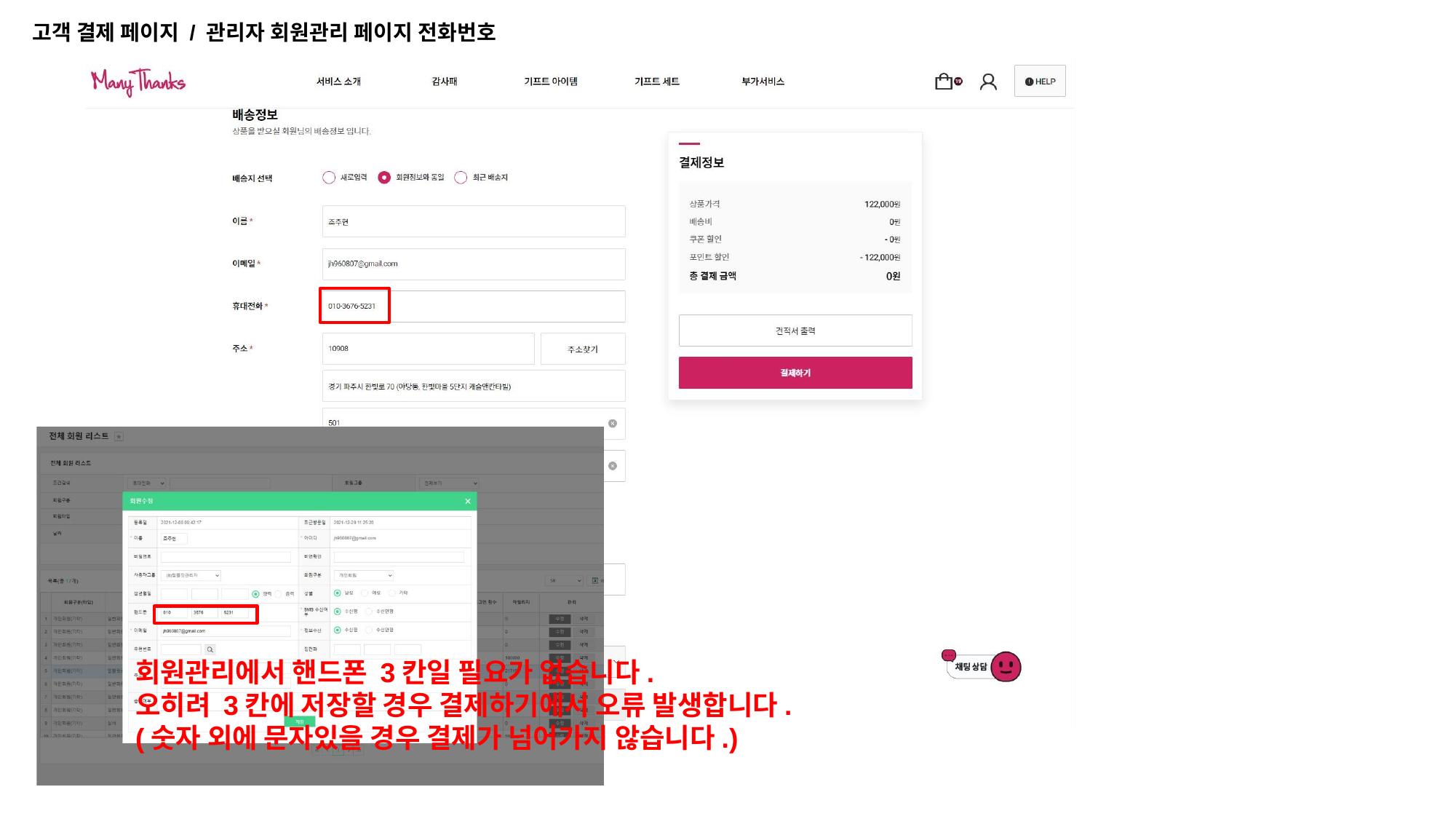

고객 결제 페이지 / 관리자 회원관리 페이지 전화번호

회원관리에서 핸드폰 3칸일 필요가 없습니다.
오히려 3칸에 저장할 경우 결제하기에서 오류 발생합니다.  (숫자 외에 문자있을 경우 결제가 넘어가지 않습니다.)